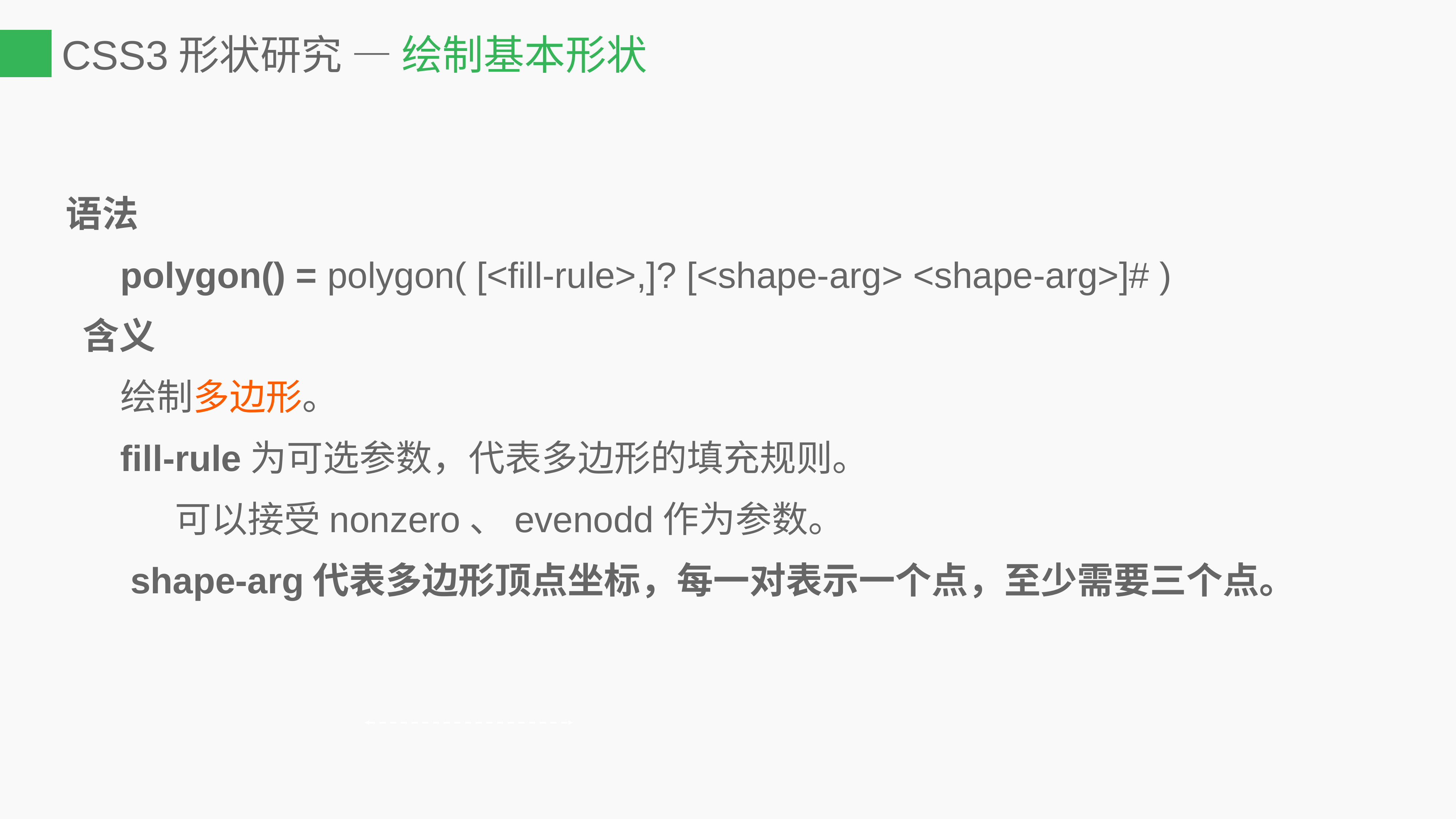

# CSS3形状研究 — 绘制基本形状
语法
	polygon() = polygon( [<fill-rule>,]? [<shape-arg> <shape-arg>]# )
 含义
	绘制多边形。
	fill-rule为可选参数，代表多边形的填充规则。
		可以接受nonzero、evenodd作为参数。
	 shape-arg代表多边形顶点坐标，每一对表示一个点，至少需要三个点。